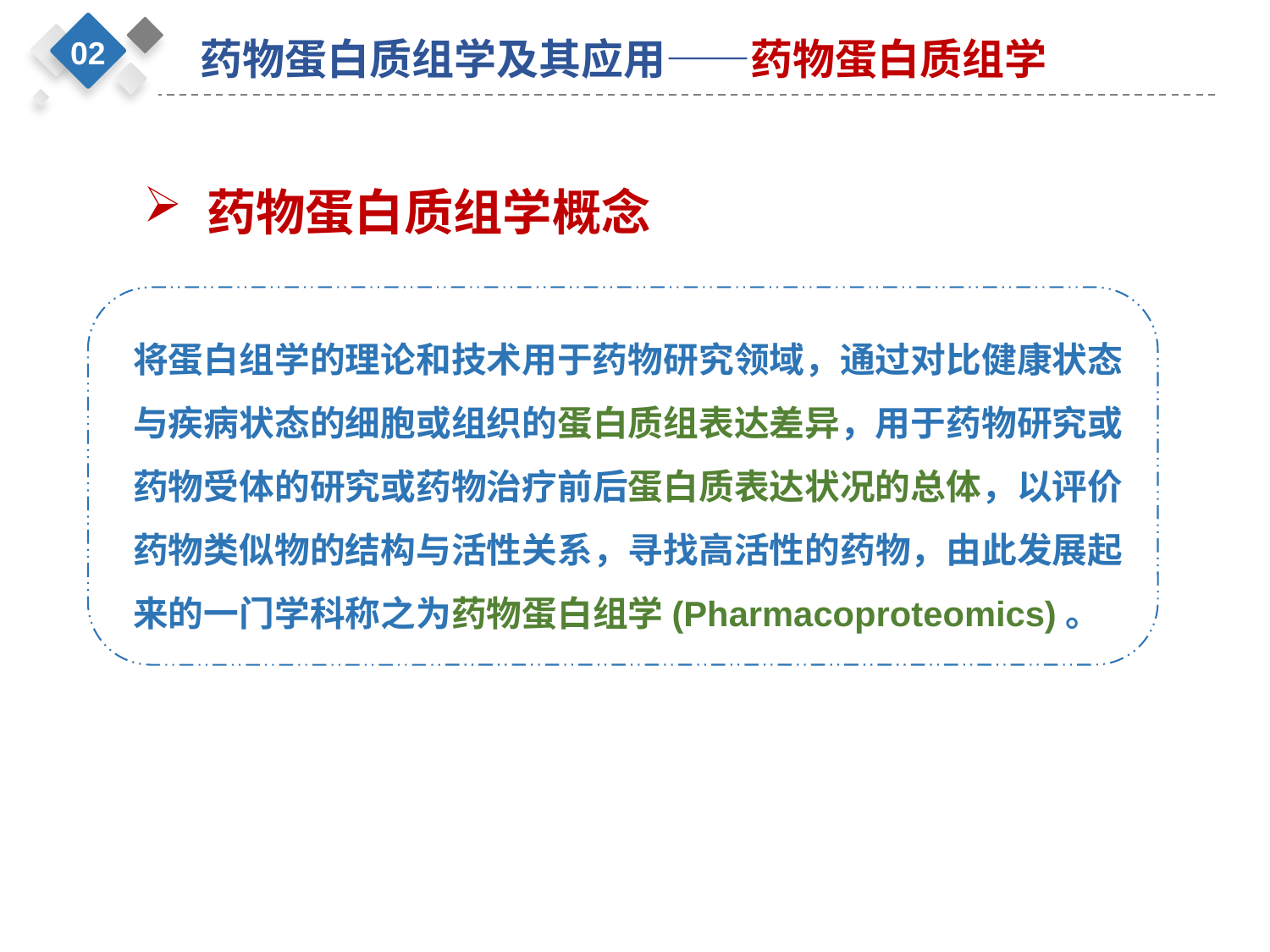

02

药物蛋白质组学及其应用——药物蛋白质组学

药物蛋白质组学概念

将蛋白组学的理论和技术用于药物研究领域，通过对比健康状态与疾病状态的细胞或组织的蛋白质组表达差异，用于药物研究或药物受体的研究或药物治疗前后蛋白质表达状况的总体，以评价药物类似物的结构与活性关系，寻找高活性的药物，由此发展起来的一门学科称之为药物蛋白组学(Pharmacoproteomics)。